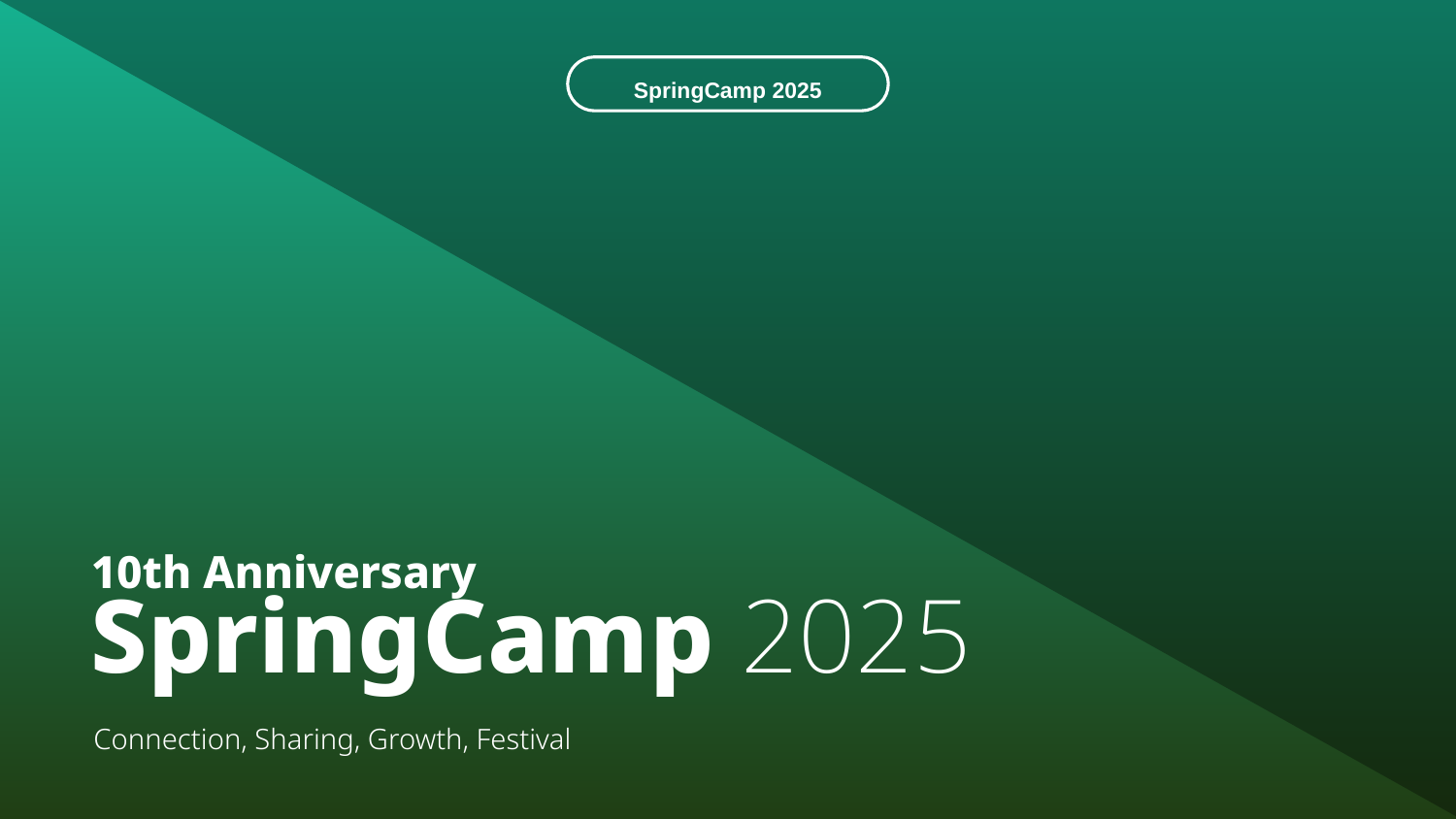

표지

SpringCamp 2025
10th Anniversary
SpringCamp 2025
Connection, Sharing, Growth, Festival